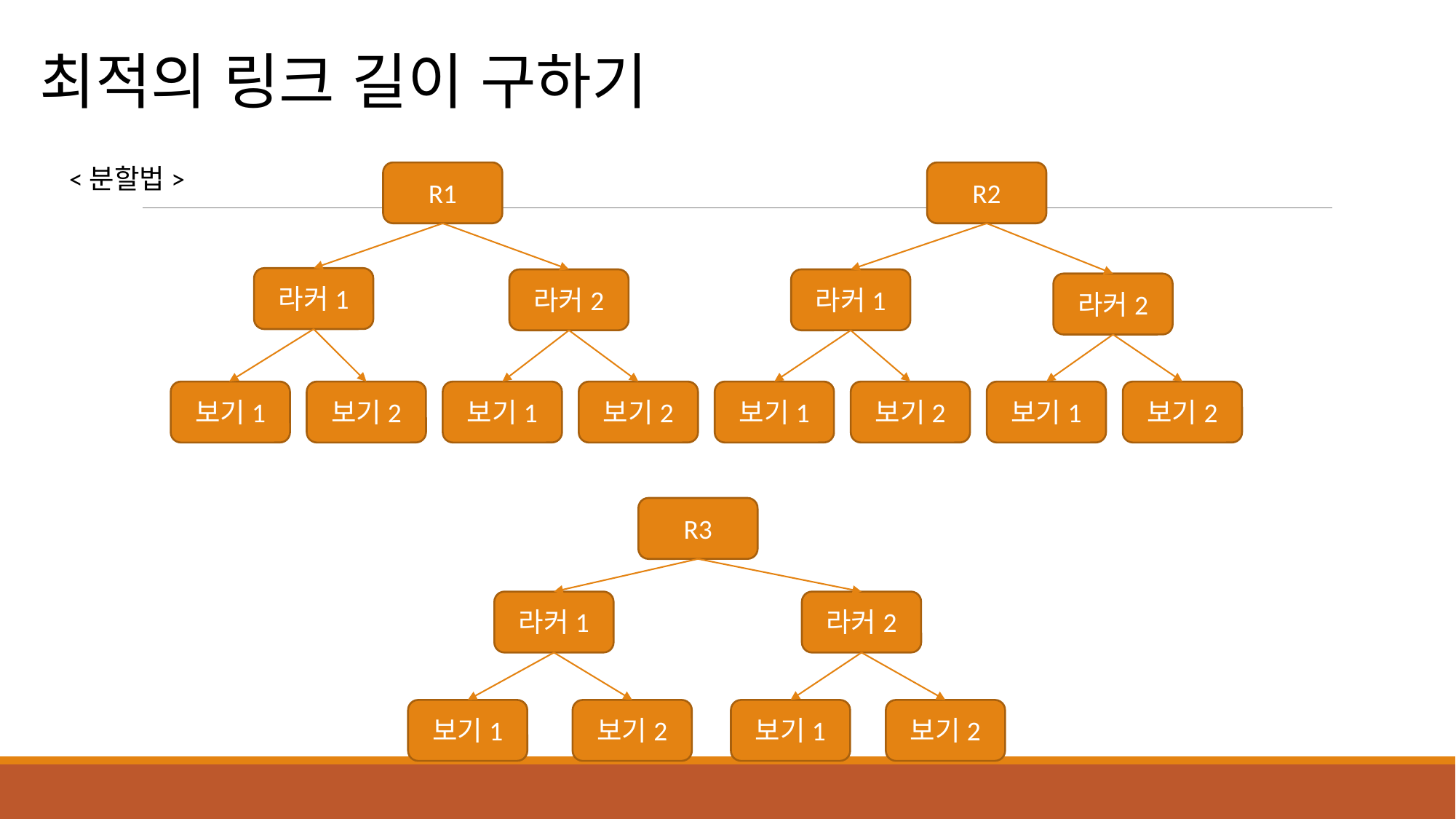

최적의 링크 길이 구하기
<분할법>

R1
R2

라커1
라커2
라커1
라커2

보기1
보기2
보기1
보기2
보기1
보기2
보기1
보기2

R3

라커1
라커2

보기1
보기2
보기1
보기2